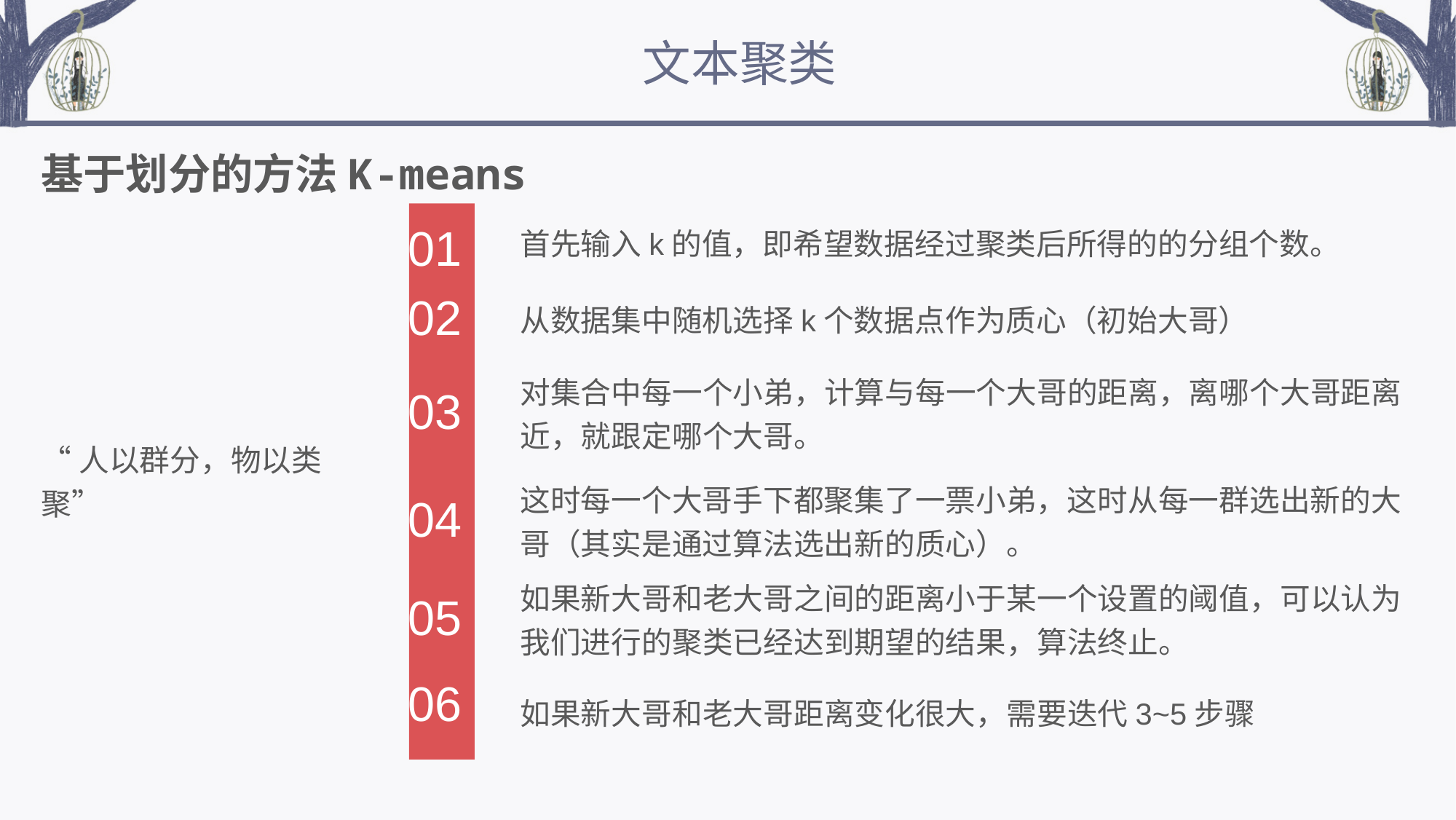

文本聚类

基于划分的方法K-means

01
首先输入k的值，即希望数据经过聚类后所得的的分组个数。
02
从数据集中随机选择k个数据点作为质心（初始大哥）
对集合中每一个小弟，计算与每一个大哥的距离，离哪个大哥距离近，就跟定哪个大哥。
03
“人以群分，物以类聚”
这时每一个大哥手下都聚集了一票小弟，这时从每一群选出新的大哥（其实是通过算法选出新的质心）。
04
如果新大哥和老大哥之间的距离小于某一个设置的阈值，可以认为我们进行的聚类已经达到期望的结果，算法终止。
05
06
如果新大哥和老大哥距离变化很大，需要迭代3~5步骤